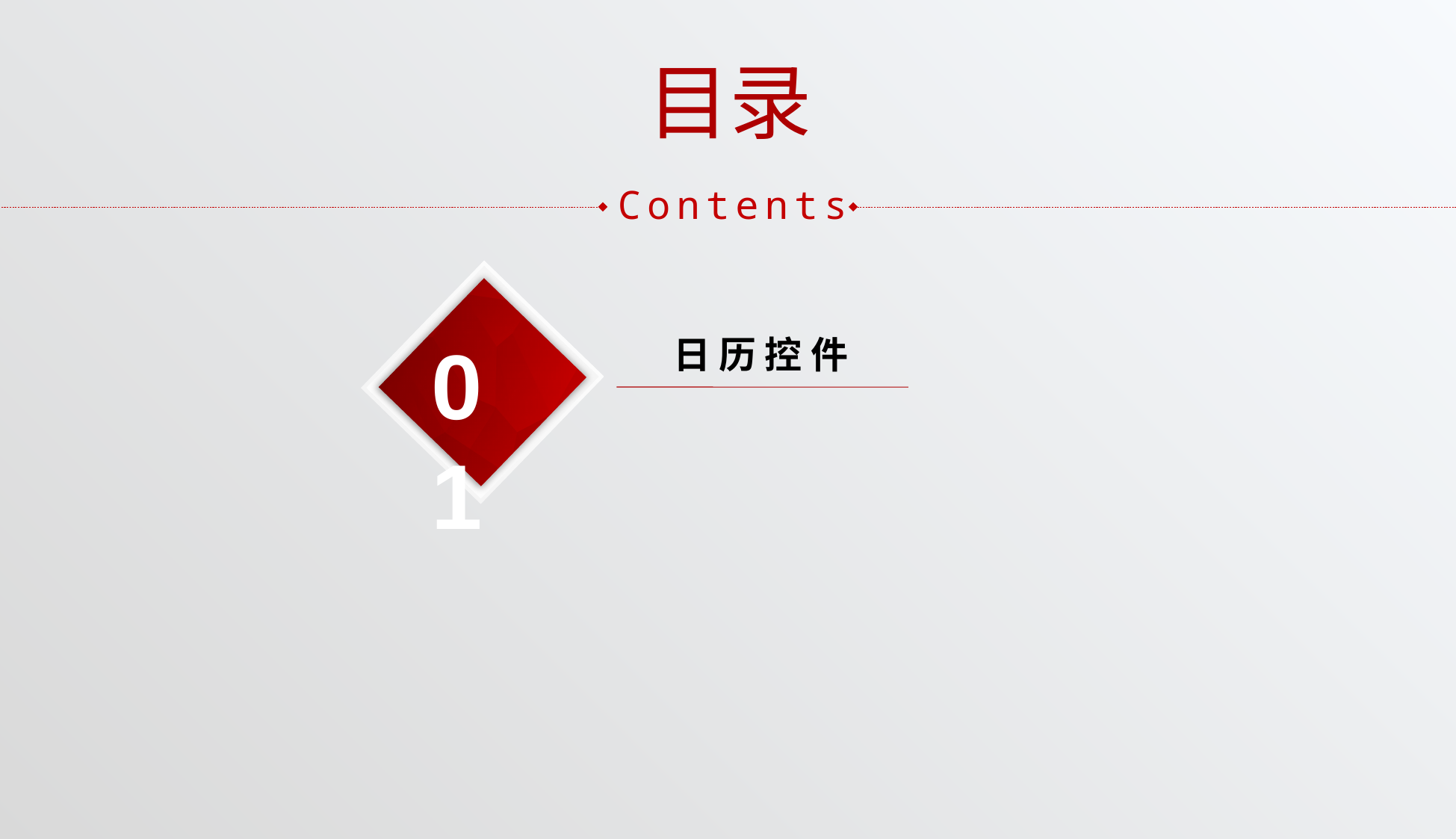

目录
Contents

01
日 历 控 件